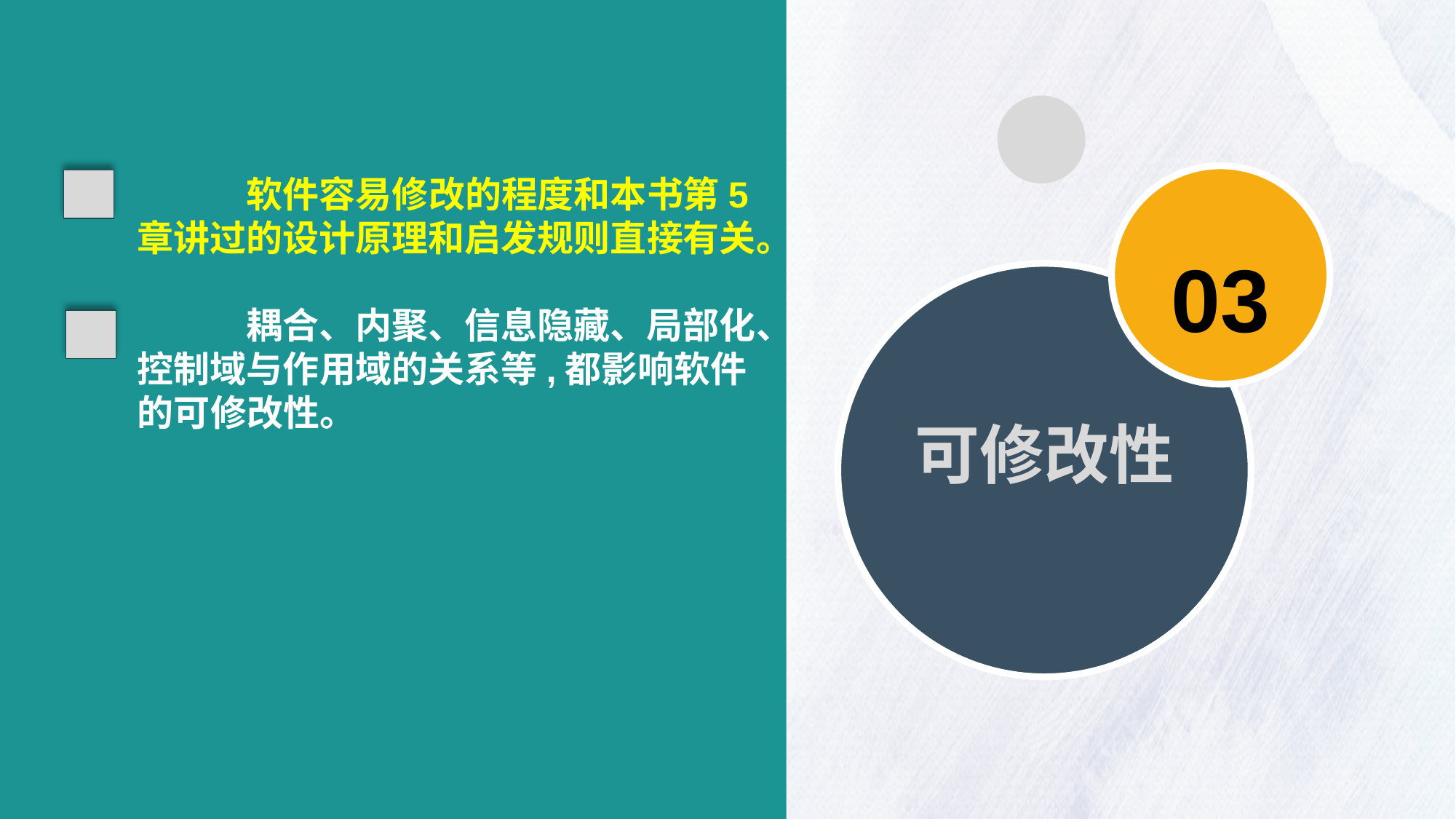

软件容易修改的程度和本书第5章讲过的设计原理和启发规则直接有关。

	耦合、内聚、信息隐藏、局部化、控制域与作用域的关系等,都影响软件的可修改性。

03

可修改性